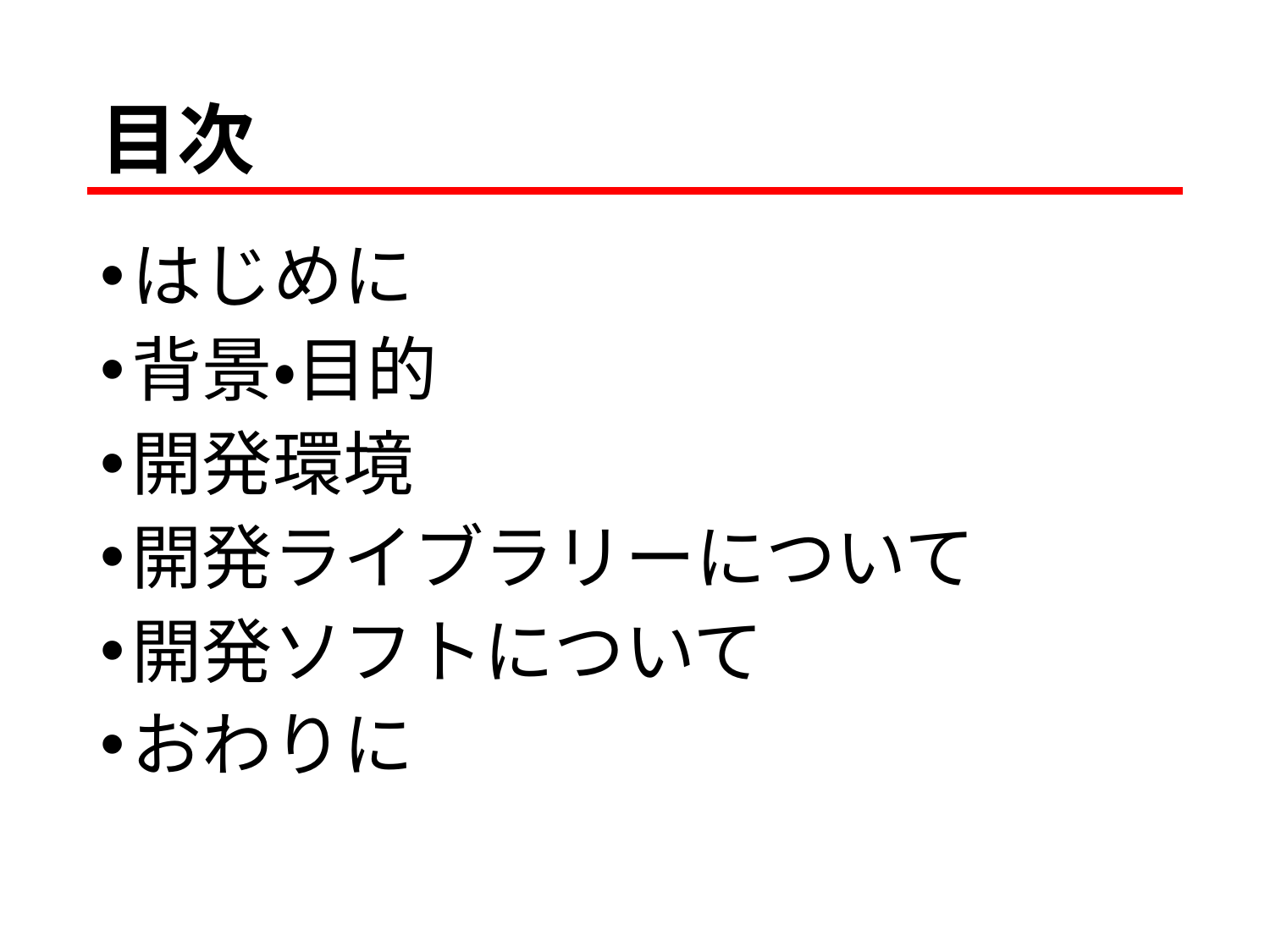

# 目次
はじめに
背景・目的
開発環境
開発ライブラリーについて
開発ソフトについて
おわりに